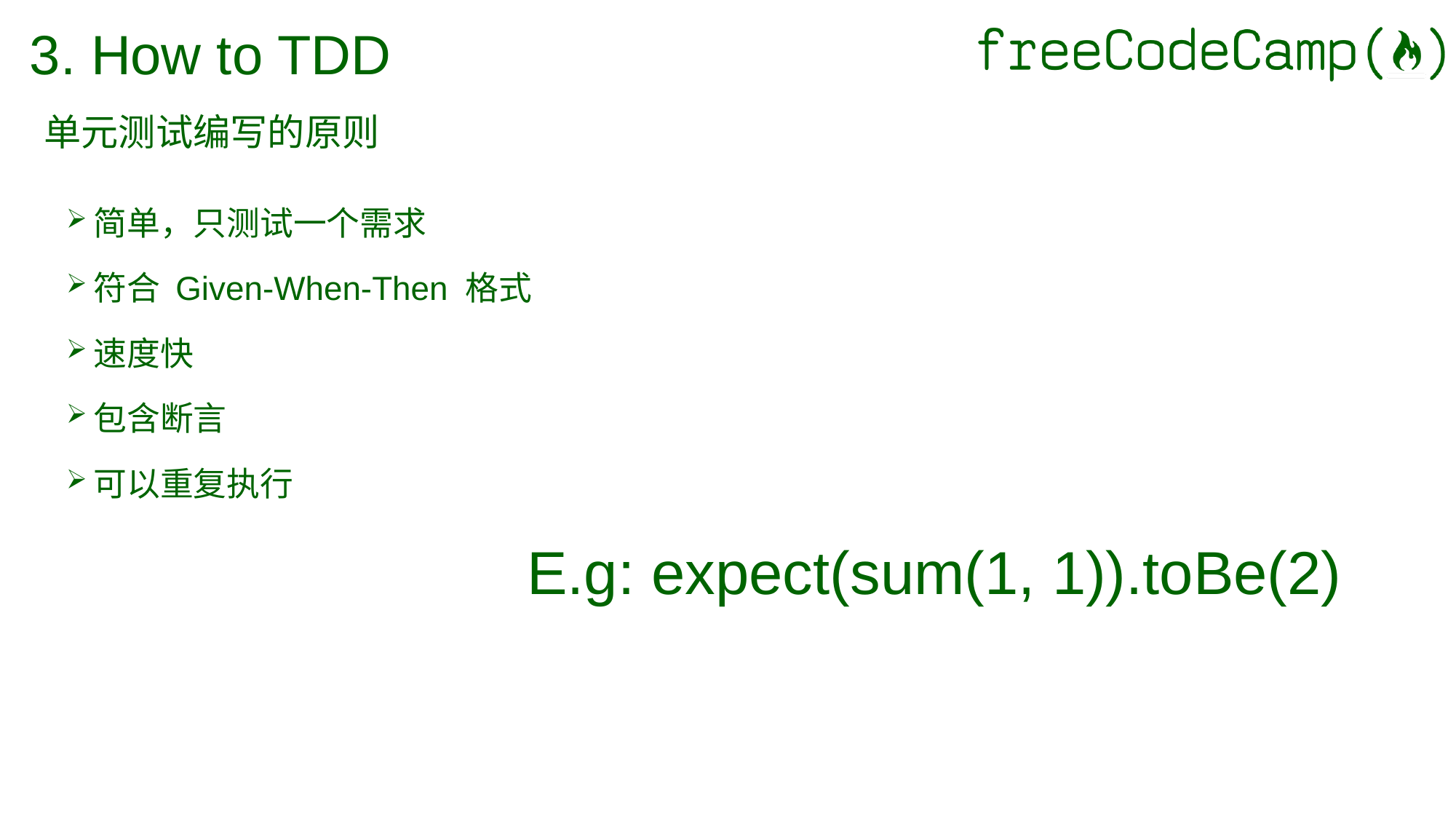

# 3. How to TDD
单元测试编写的原则
简单，只测试一个需求
符合 Given-When-Then 格式
速度快
包含断言
可以重复执行

E.g: expect(sum(1, 1)).toBe(2)